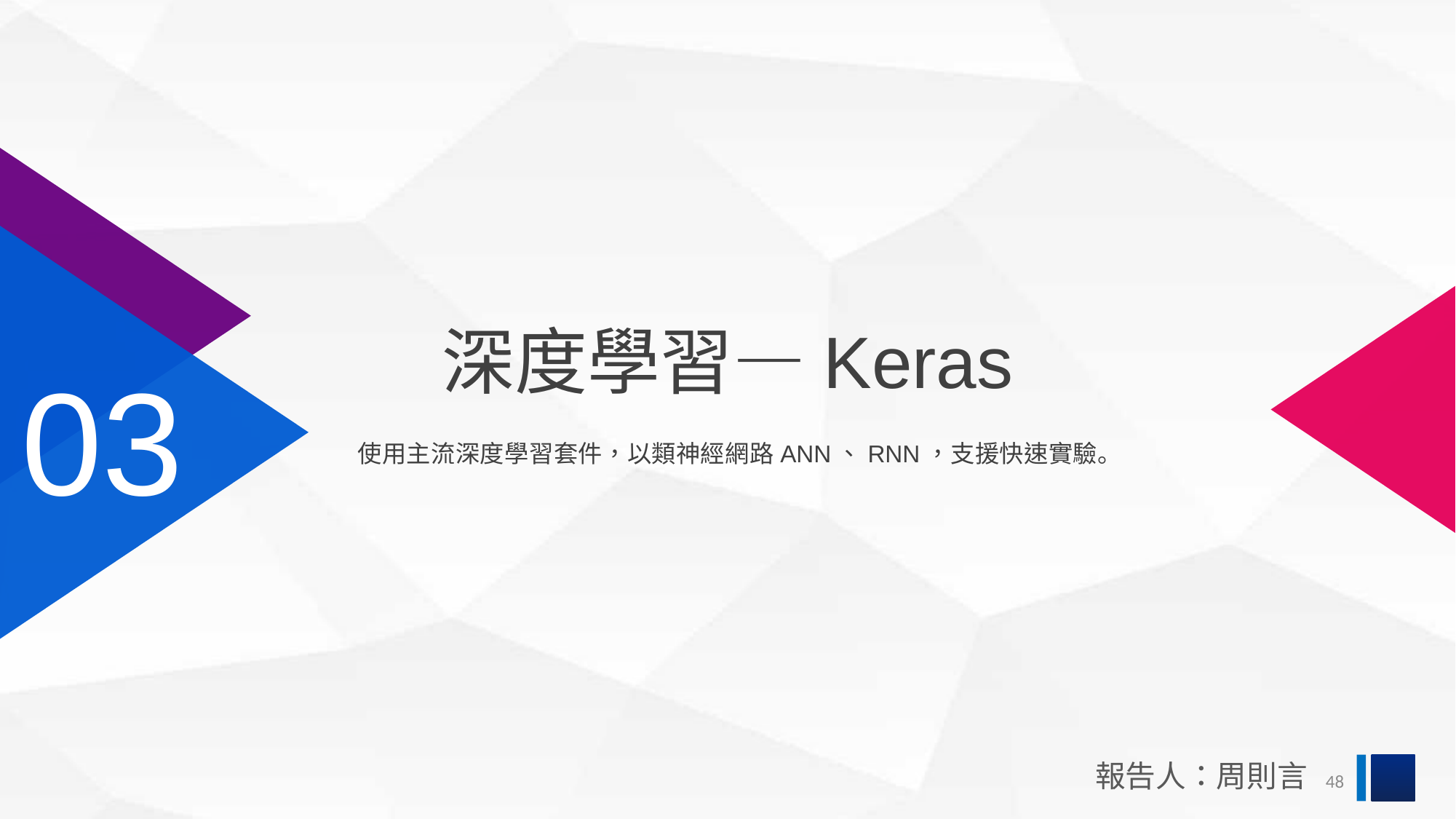

深度學習—Keras

03
使用主流深度學習套件，以類神經網路ANN、RNN，支援快速實驗。
報告人：周則言

48